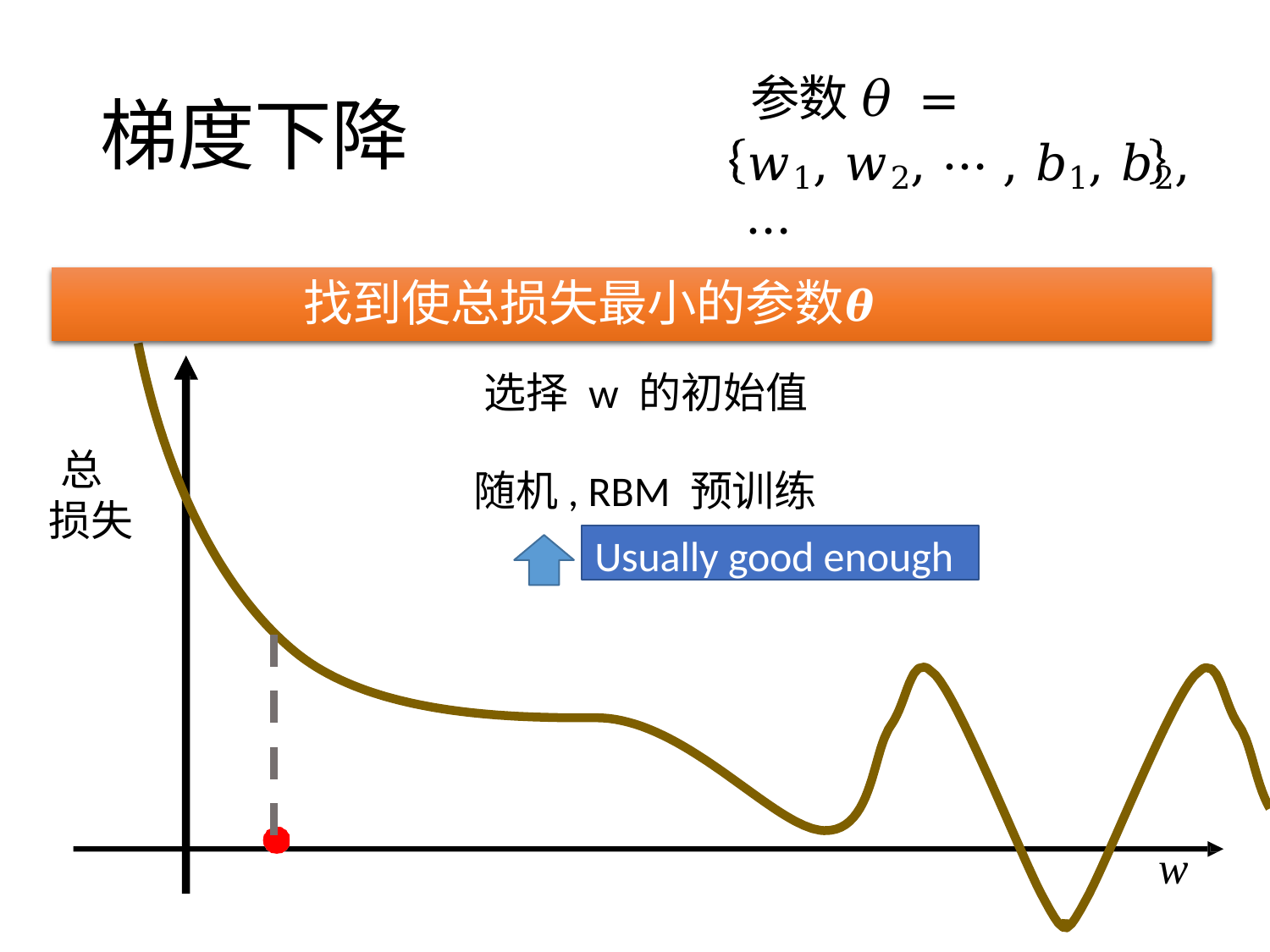

# 参数 𝜃 =
𝑤1, 𝑤2, ⋯ , 𝑏1, 𝑏2, ⋯
梯度下降

                     找到使总损失最小的参数𝜽
                                           选择 w 的初始值

总损失
随机, RBM 预训练
Usually good enough

w